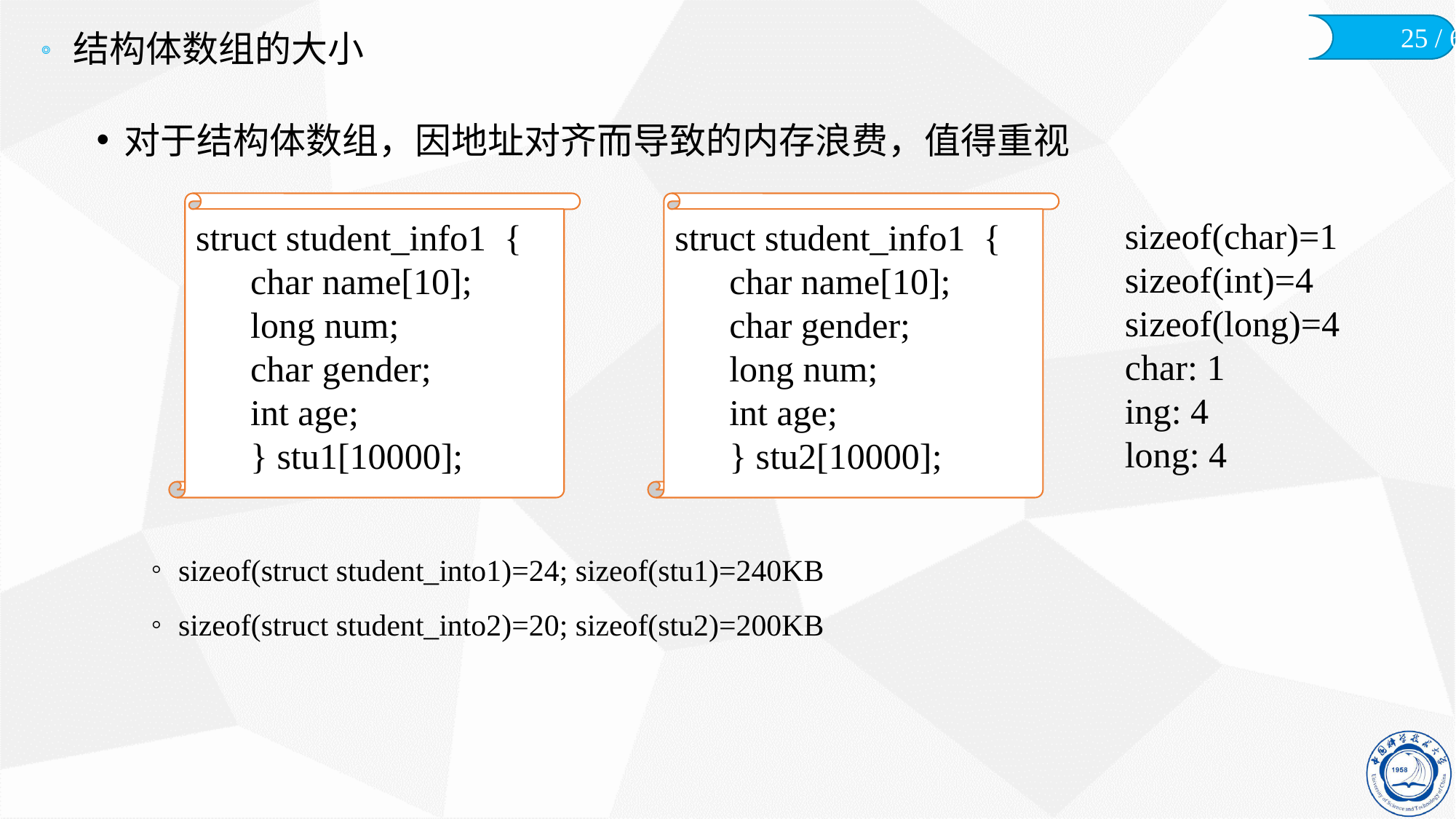

# 结构体数组的大小
对于结构体数组，因地址对齐而导致的内存浪费，值得重视

sizeof(struct student_into1)=24; sizeof(stu1)=240KB
sizeof(struct student_into2)=20; sizeof(stu2)=200KB

struct student_info1  {
char name[10];
long num;
char gender;
int age;
} stu1[10000];
struct student_info1  {
char name[10];
char gender;
long num;
int age;
} stu2[10000];
sizeof(char)=1
sizeof(int)=4
sizeof(long)=4
char: 1
ing: 4
long: 4